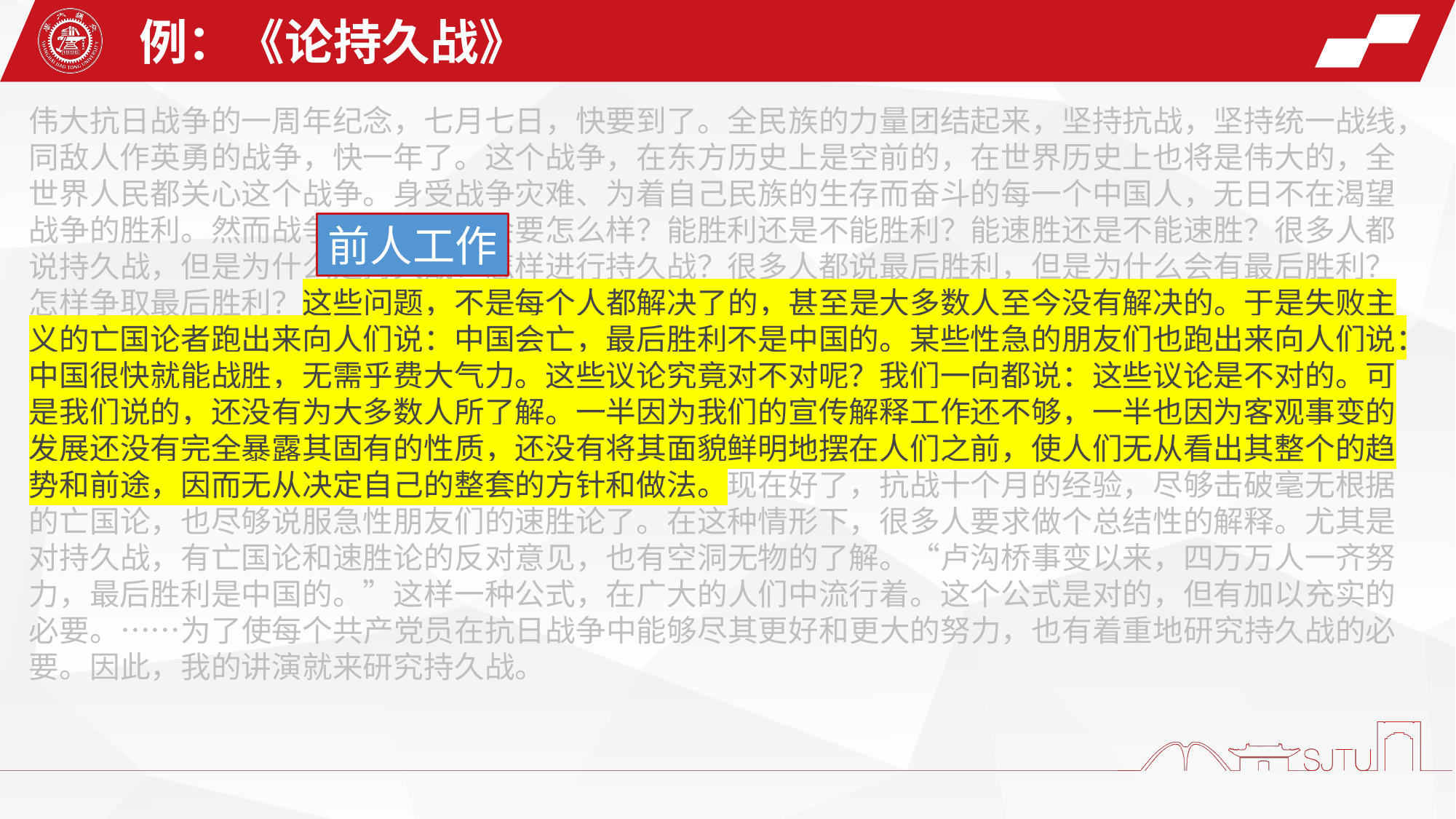

例：《论持久战》
伟大抗日战争的一周年纪念，七月七日，快要到了。全民族的力量团结起来，坚持抗战，坚持统一战线，同敌人作英勇的战争，快一年了。这个战争，在东方历史上是空前的，在世界历史上也将是伟大的，全世界人民都关心这个战争。身受战争灾难、为着自己民族的生存而奋斗的每一个中国人，无日不在渴望战争的胜利。然而战争的过程究竟会要怎么样？能胜利还是不能胜利？能速胜还是不能速胜？很多人都说持久战，但是为什么是持久战？怎样进行持久战？很多人都说最后胜利，但是为什么会有最后胜利？怎样争取最后胜利？这些问题，不是每个人都解决了的，甚至是大多数人至今没有解决的。于是失败主义的亡国论者跑出来向人们说：中国会亡，最后胜利不是中国的。某些性急的朋友们也跑出来向人们说：中国很快就能战胜，无需乎费大气力。这些议论究竟对不对呢？我们一向都说：这些议论是不对的。可是我们说的，还没有为大多数人所了解。一半因为我们的宣传解释工作还不够，一半也因为客观事变的发展还没有完全暴露其固有的性质，还没有将其面貌鲜明地摆在人们之前，使人们无从看出其整个的趋势和前途，因而无从决定自己的整套的方针和做法。现在好了，抗战十个月的经验，尽够击破毫无根据的亡国论，也尽够说服急性朋友们的速胜论了。在这种情形下，很多人要求做个总结性的解释。尤其是对持久战，有亡国论和速胜论的反对意见，也有空洞无物的了解。“卢沟桥事变以来，四万万人一齐努力，最后胜利是中国的。”这样一种公式，在广大的人们中流行着。这个公式是对的，但有加以充实的必要。……为了使每个共产党员在抗日战争中能够尽其更好和更大的努力，也有着重地研究持久战的必要。因此，我的讲演就来研究持久战。
前人工作